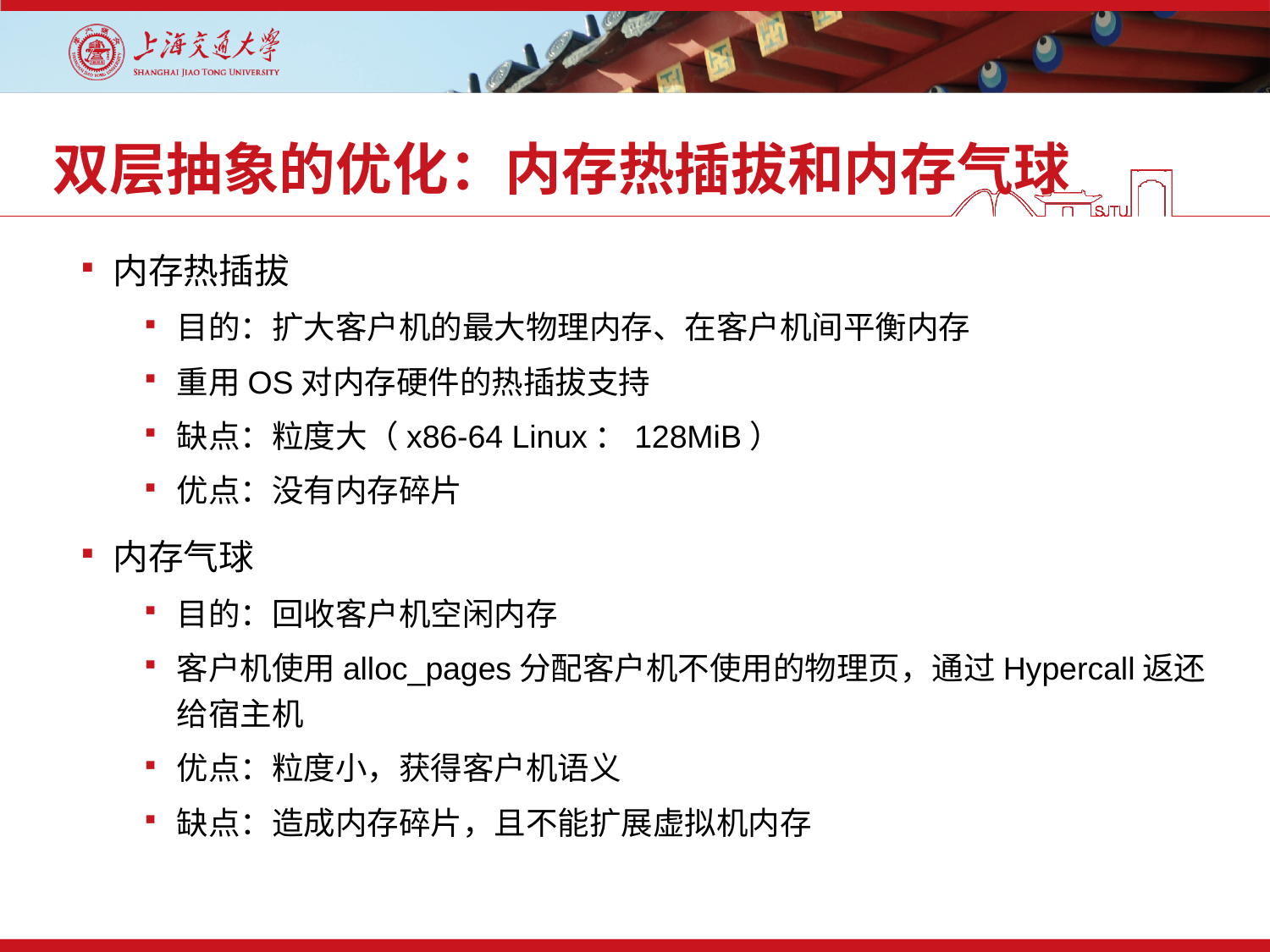

# 双层抽象的优化：内存热插拔和内存气球
内存热插拔
目的：扩大客户机的最大物理内存、在客户机间平衡内存
重用OS对内存硬件的热插拔支持
缺点：粒度大（x86-64 Linux：128MiB）
优点：没有内存碎片
内存气球
目的：回收客户机空闲内存
客户机使用alloc_pages分配客户机不使用的物理页，通过Hypercall返还给宿主机
优点：粒度小，获得客户机语义
缺点：造成内存碎片，且不能扩展虚拟机内存